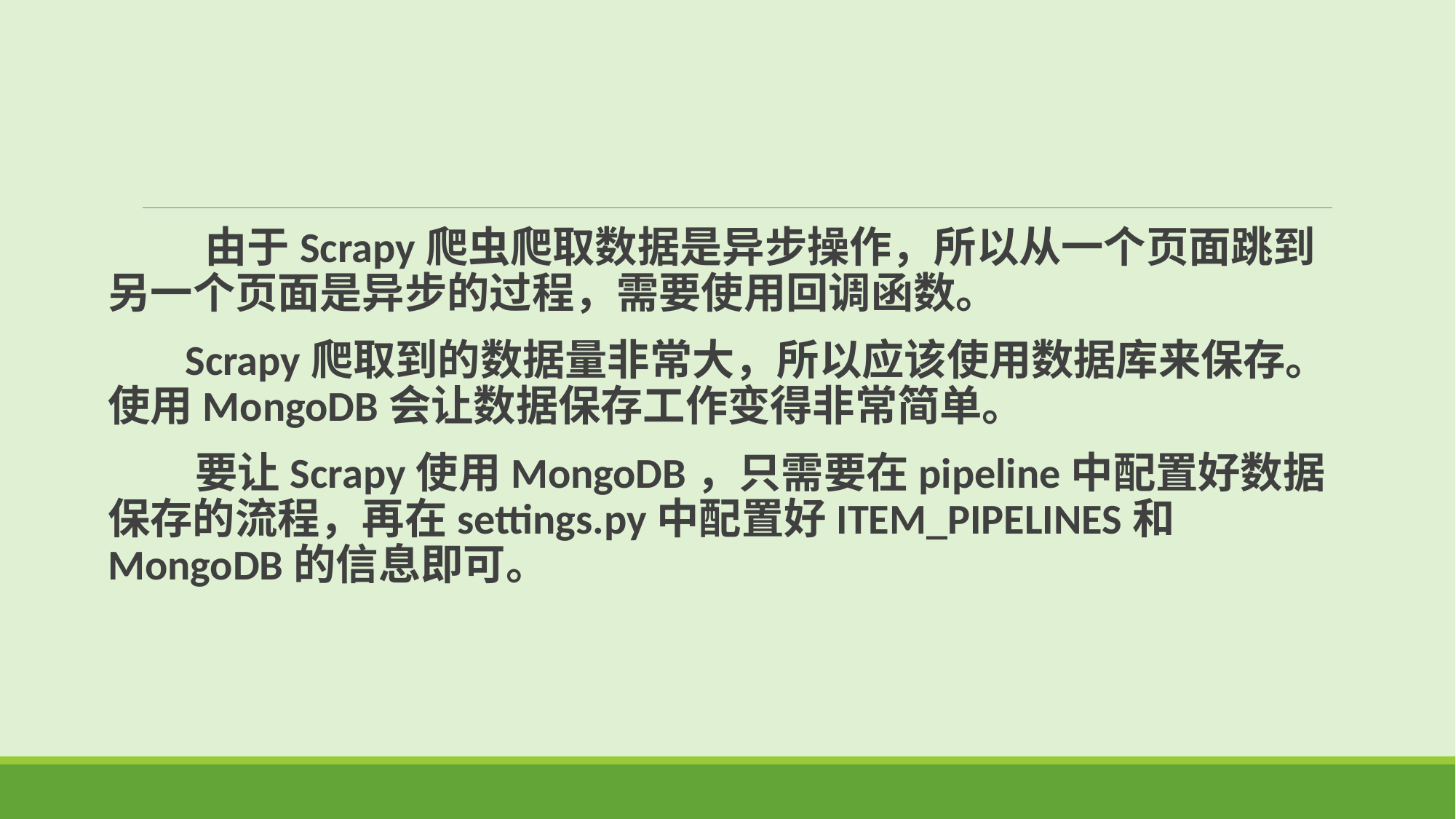

由于Scrapy爬虫爬取数据是异步操作，所以从一个页面跳到另一个页面是异步的过程，需要使用回调函数。
        Scrapy爬取到的数据量非常大，所以应该使用数据库来保存。使用MongoDB会让数据保存工作变得非常简单。
        要让Scrapy使用MongoDB，只需要在pipeline中配置好数据保存的流程，再在settings.py中配置好ITEM_PIPELINES和MongoDB的信息即可。